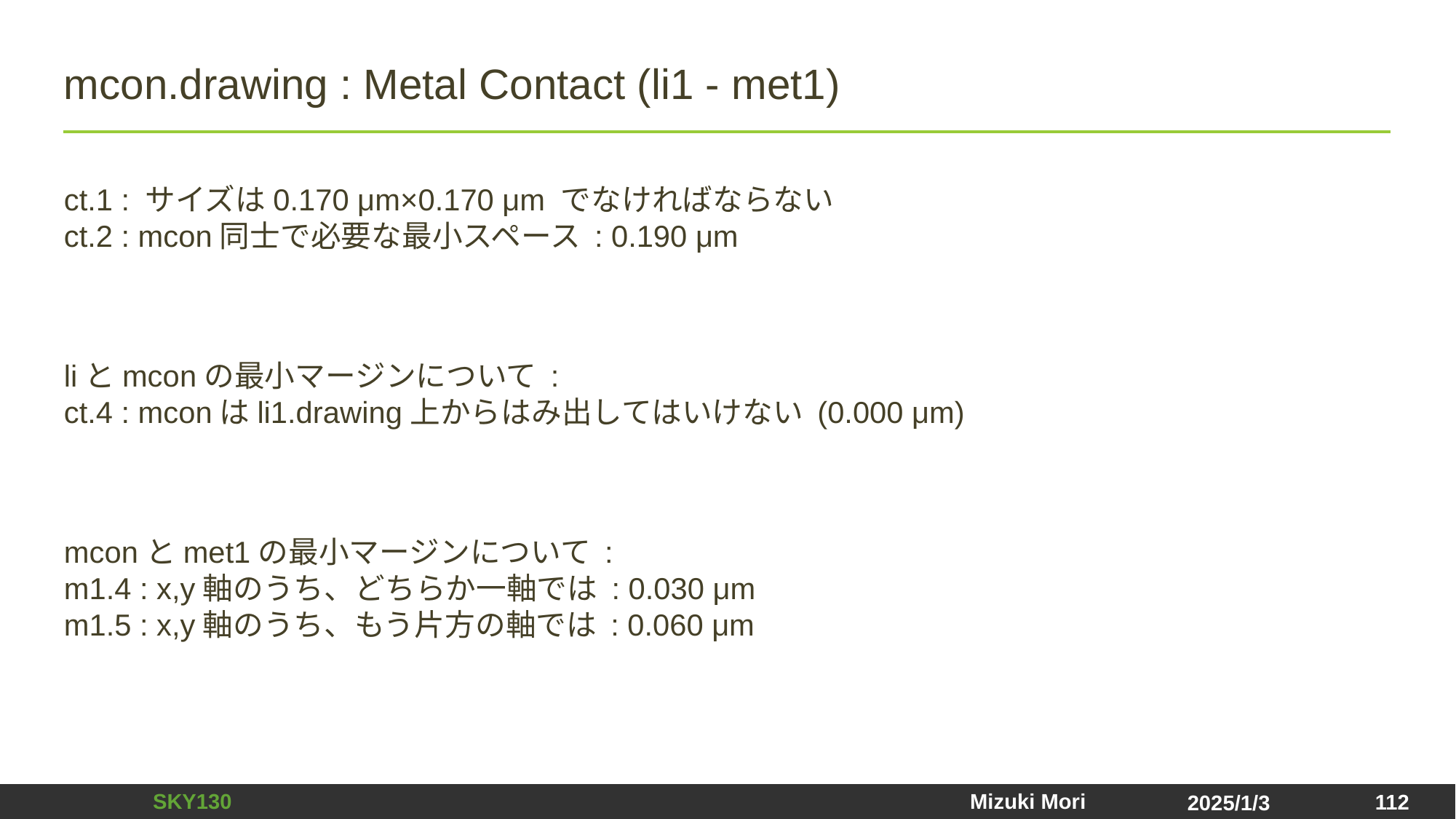

# mcon.drawing : Metal Contact (li1 - met1)
ct.1 : サイズは0.170 μm×0.170 μm でなければならない
ct.2 : mcon同士で必要な最小スペース : 0.190 μm

liとmconの最小マージンについて :
ct.4 : mconはli1.drawing上からはみ出してはいけない (0.000 μm)

mconとmet1の最小マージンについて :
m1.4 : x,y軸のうち、どちらか一軸では : 0.030 μm
m1.5 : x,y軸のうち、もう片方の軸では : 0.060 μm

112
2025/1/3